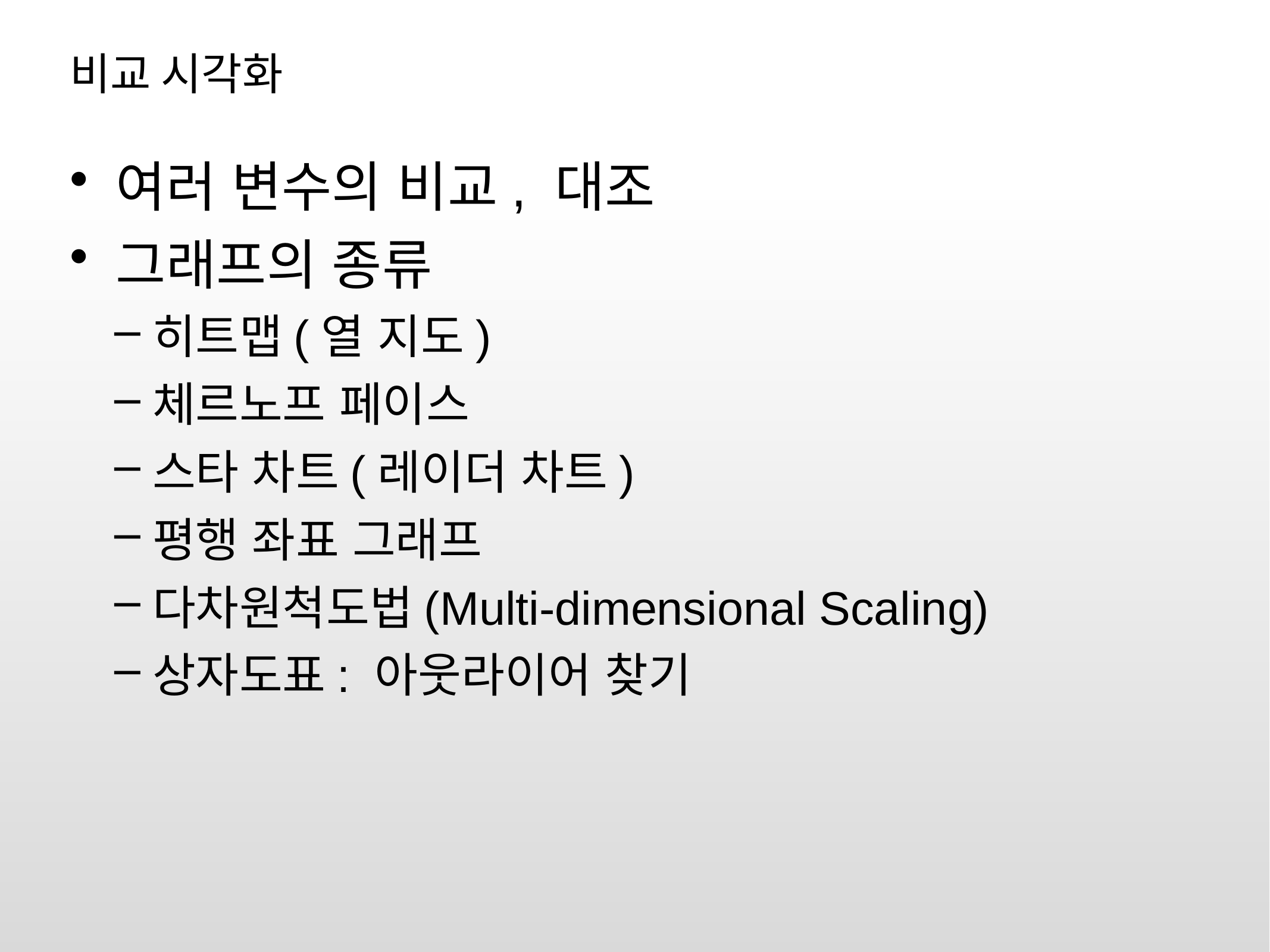

# 비교 시각화
여러 변수의 비교, 대조
그래프의 종류
히트맵(열 지도)
체르노프 페이스
스타 차트(레이더 차트)
평행 좌표 그래프
다차원척도법(Multi-dimensional Scaling)
상자도표: 아웃라이어 찾기
120